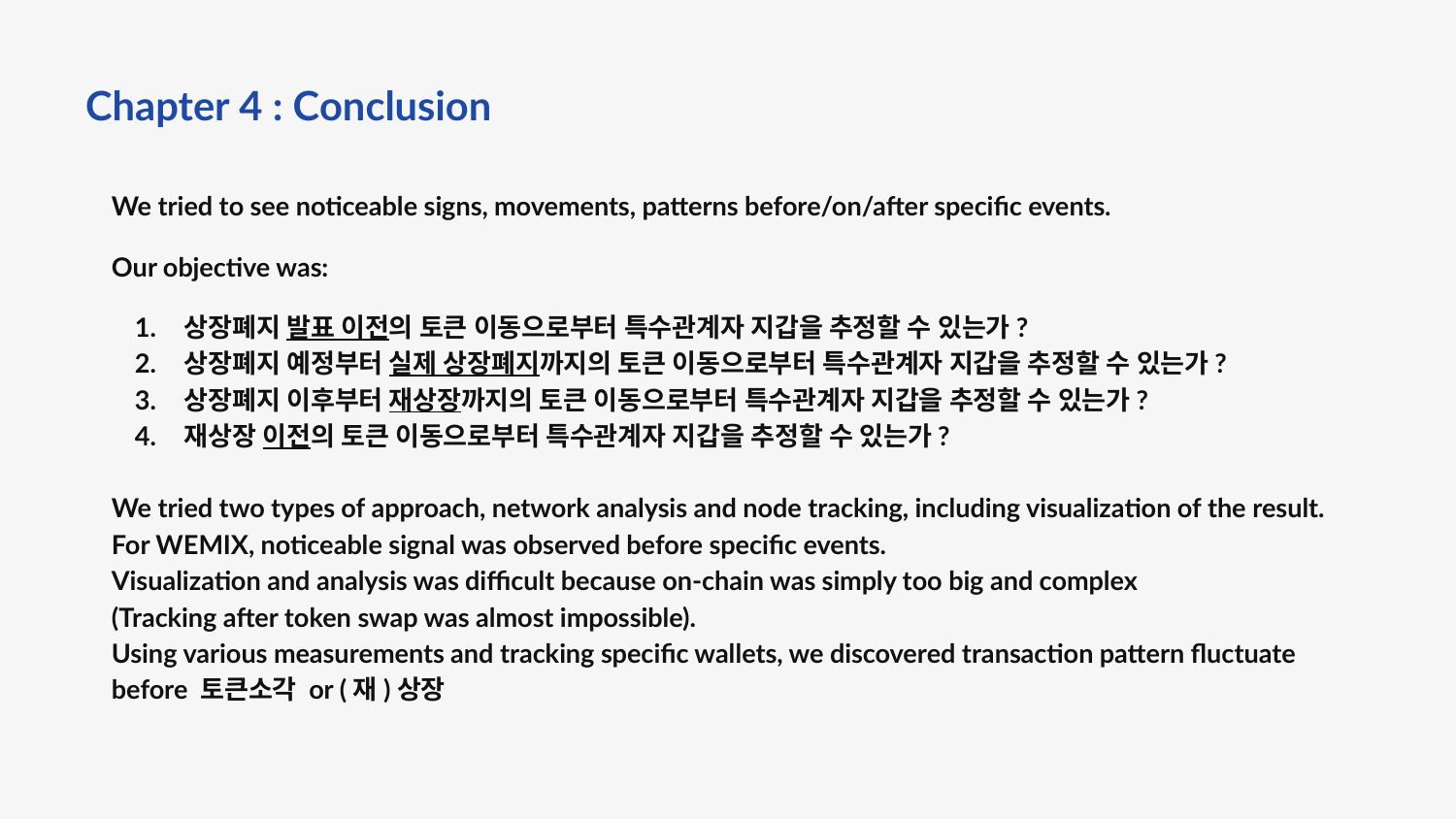

Chapter 4 : Conclusion
We tried to see noticeable signs, movements, patterns before/on/after specific events.
Our objective was:
상장폐지 발표 이전의 토큰 이동으로부터 특수관계자 지갑을 추정할 수 있는가?
상장폐지 예정부터 실제 상장폐지까지의 토큰 이동으로부터 특수관계자 지갑을 추정할 수 있는가?
상장폐지 이후부터 재상장까지의 토큰 이동으로부터 특수관계자 지갑을 추정할 수 있는가?
재상장 이전의 토큰 이동으로부터 특수관계자 지갑을 추정할 수 있는가?

We tried two types of approach, network analysis and node tracking, including visualization of the result.
For WEMIX, noticeable signal was observed before specific events.
Visualization and analysis was difficult because on-chain was simply too big and complex
(Tracking after token swap was almost impossible).
Using various measurements and tracking specific wallets, we discovered transaction pattern fluctuate before 토큰소각 or (재)상장